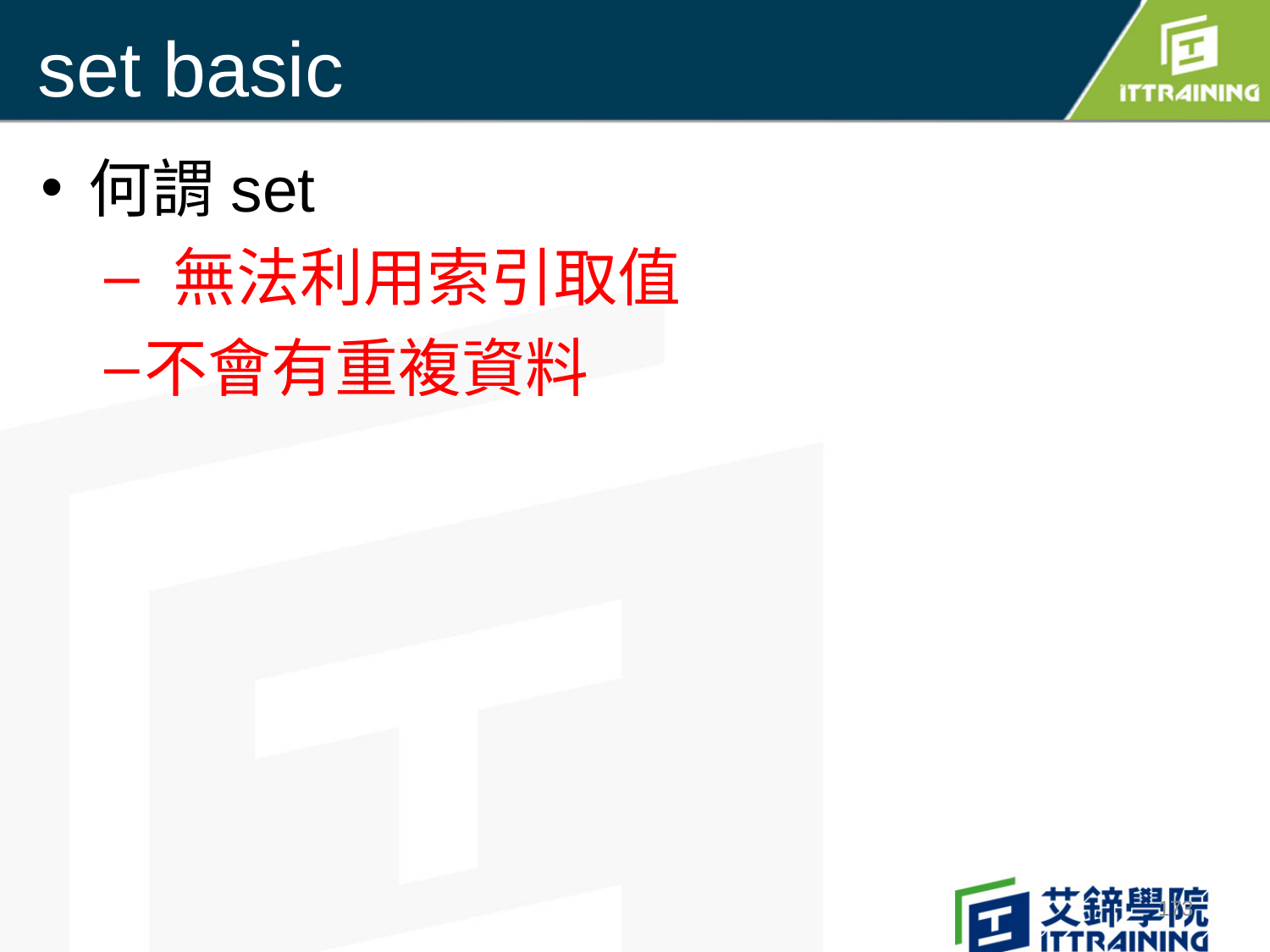

# set basic
何謂set
 無法利用索引取值
不會有重複資料
173